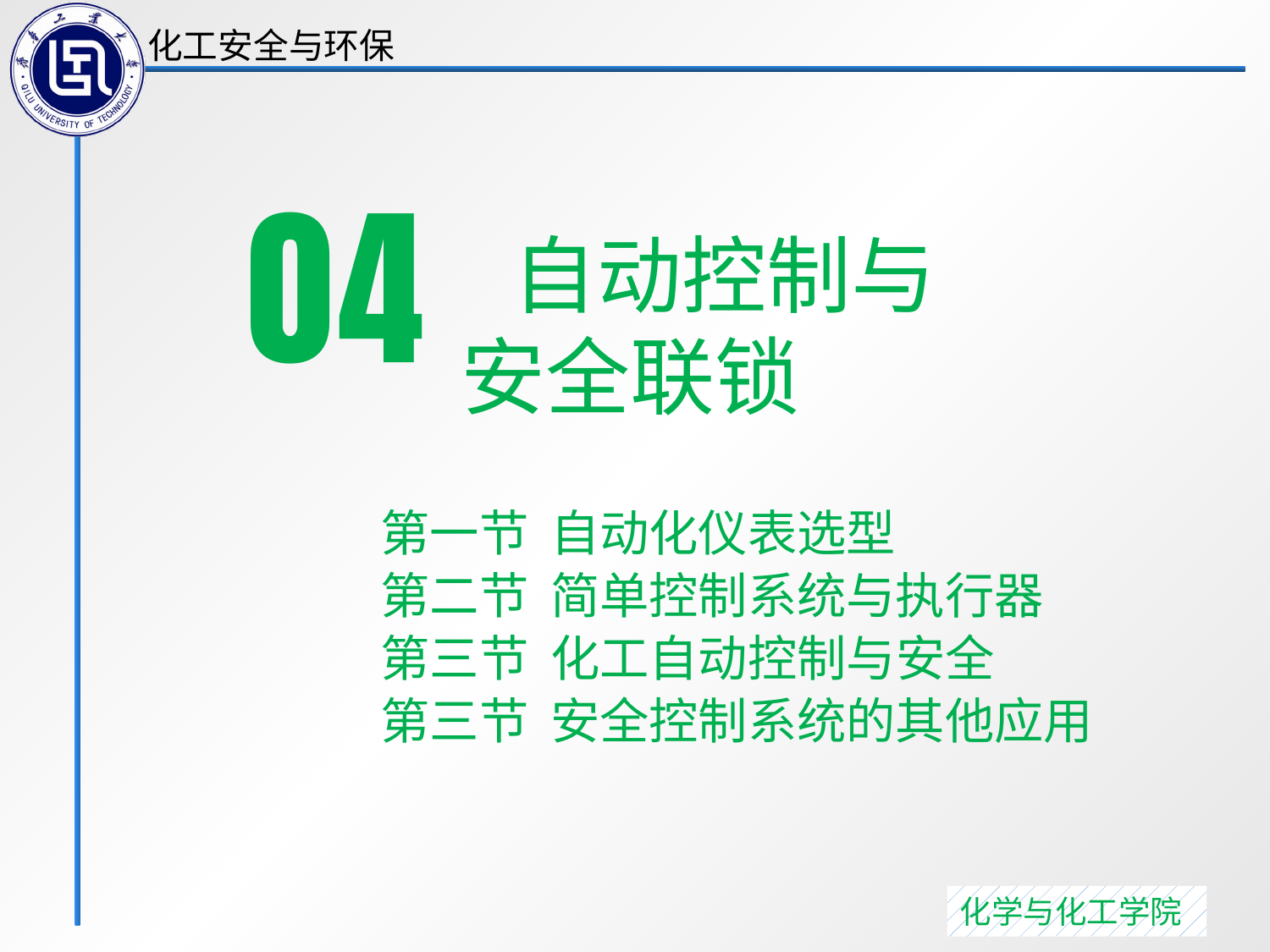

04
   自动控制与
安全联锁
第一节  自动化仪表选型
第二节  简单控制系统与执行器
第三节  化工自动控制与安全
第三节  安全控制系统的其他应用